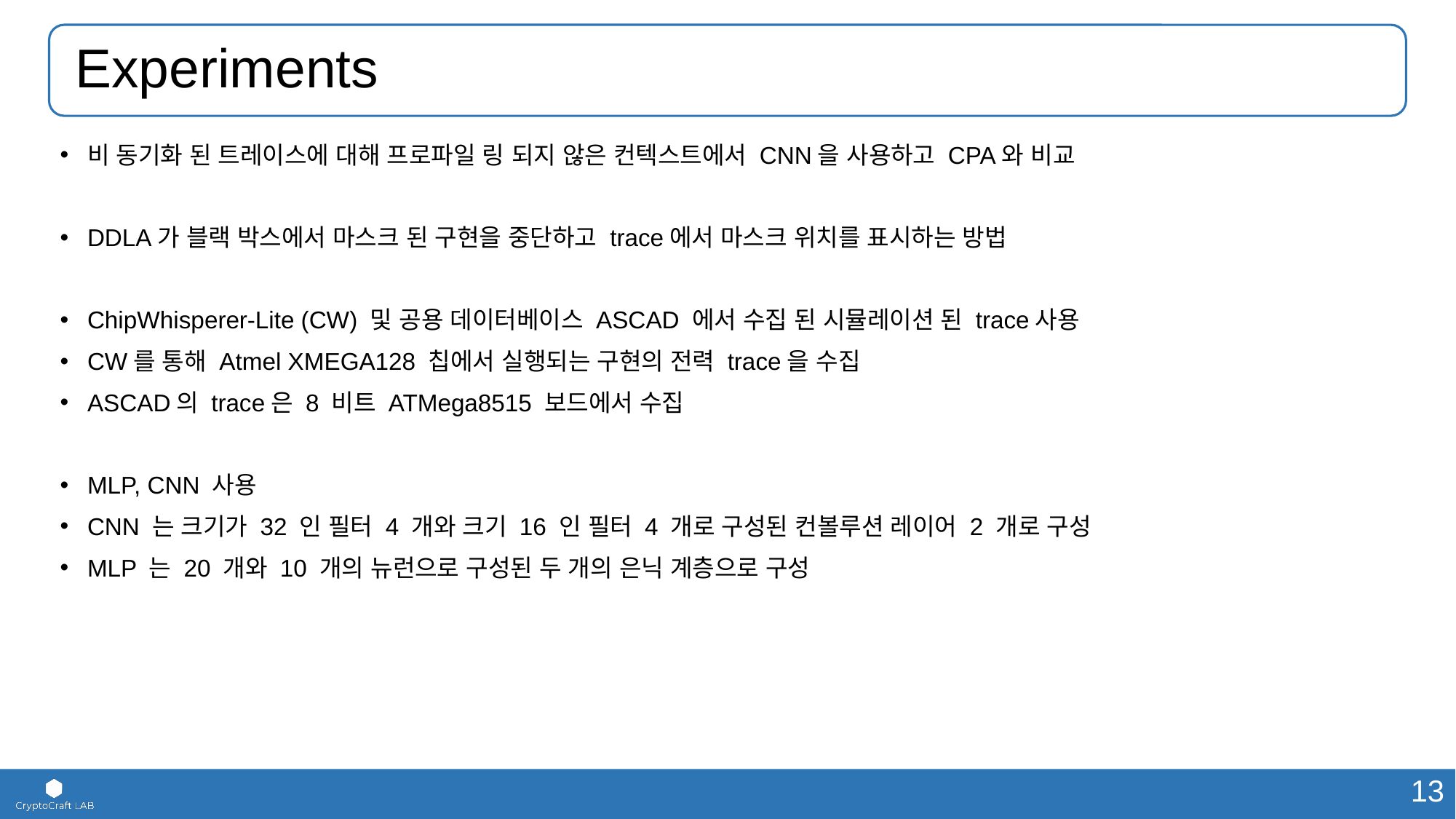

# Experiments
비 동기화 된 트레이스에 대해 프로파일 링 되지 않은 컨텍스트에서 CNN을 사용하고 CPA와 비교

DDLA가 블랙 박스에서 마스크 된 구현을 중단하고 trace에서 마스크 위치를 표시하는 방법

ChipWhisperer-Lite (CW) 및 공용 데이터베이스 ASCAD 에서 수집 된 시뮬레이션 된 trace사용
CW를 통해 Atmel XMEGA128 칩에서 실행되는 구현의 전력 trace을 수집
ASCAD의 trace은 8 비트 ATMega8515 보드에서 수집

MLP, CNN 사용
CNN 는 크기가 32 인 필터 4 개와 크기 16 인 필터 4 개로 구성된 컨볼루션 레이어 2 개로 구성
MLP 는 20 개와 10 개의 뉴런으로 구성된 두 개의 은닉 계층으로 구성